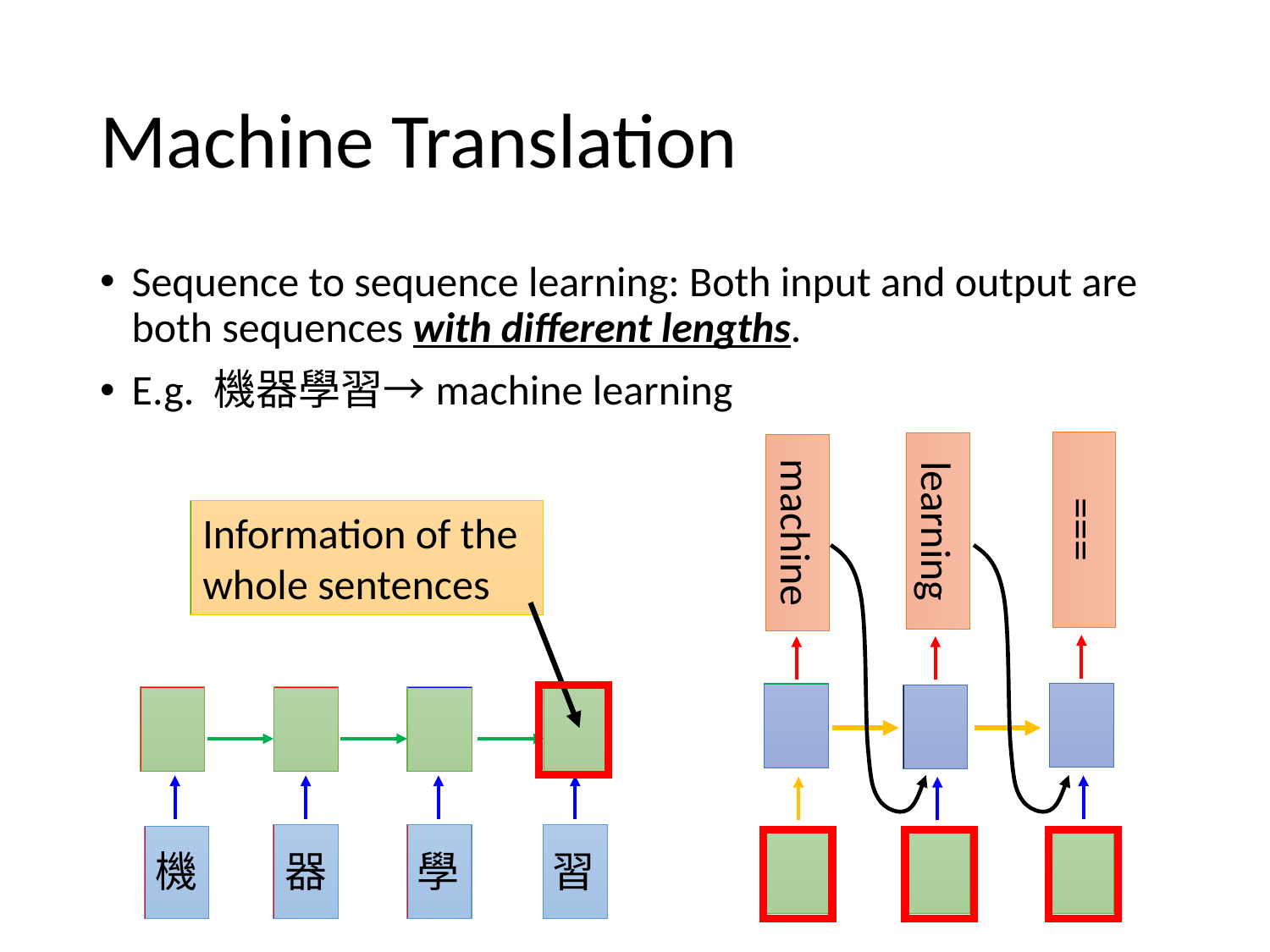

# Machine Translation
Sequence to sequence learning: Both input and output are both sequences with different lengths.
E.g. 機器學習→machine learning

===

learning

machine
Information of the whole sentences

機
器
學
習